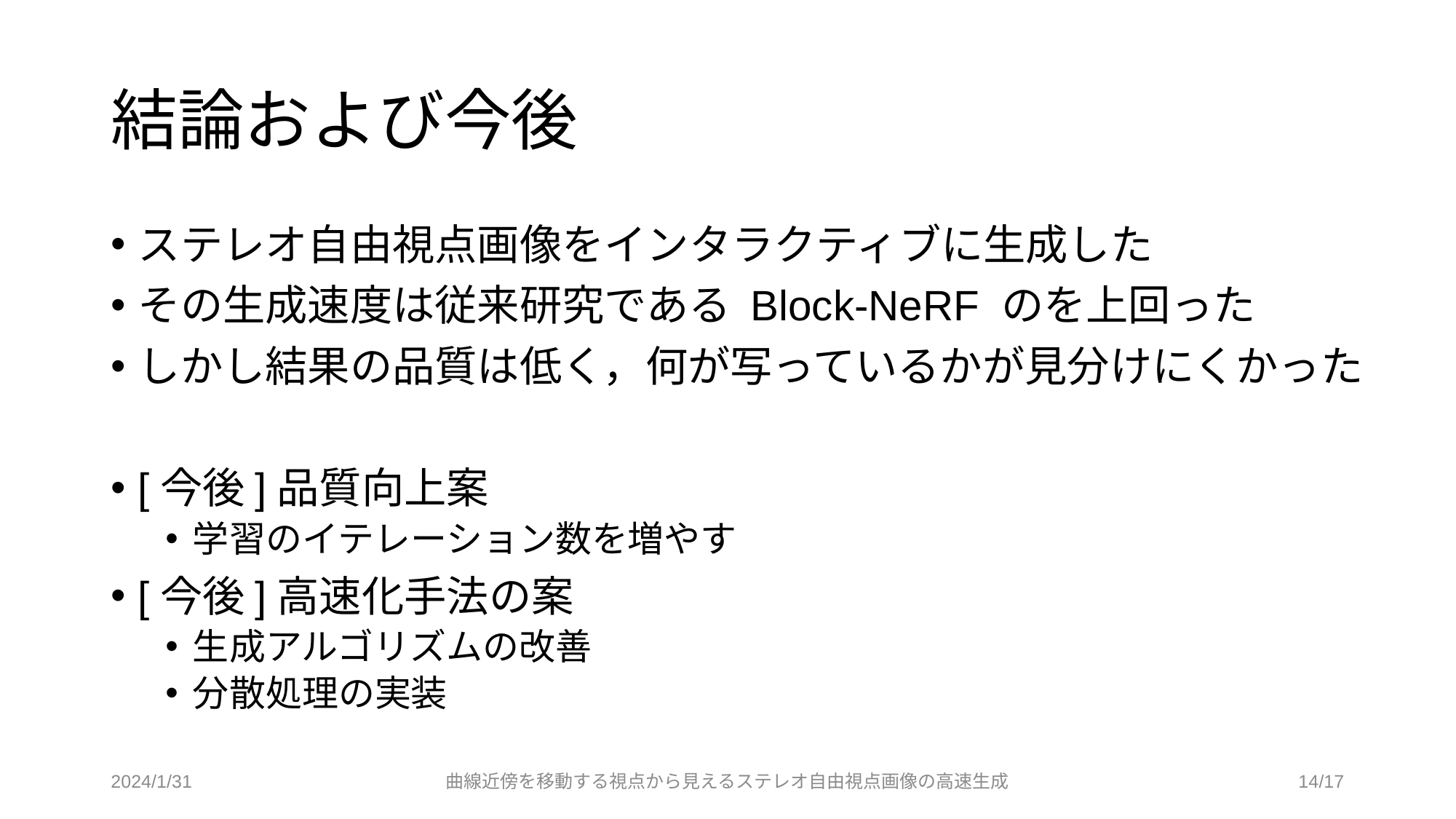

# 結論および今後
ステレオ自由視点画像をインタラクティブに生成した
その生成速度は従来研究である Block-NeRF のを上回った
しかし結果の品質は低く，何が写っているかが見分けにくかった

[今後]品質向上案
学習のイテレーション数を増やす
[今後]高速化手法の案
生成アルゴリズムの改善
分散処理の実装
2024/1/31
曲線近傍を移動する視点から見えるステレオ自由視点画像の高速生成
14/17